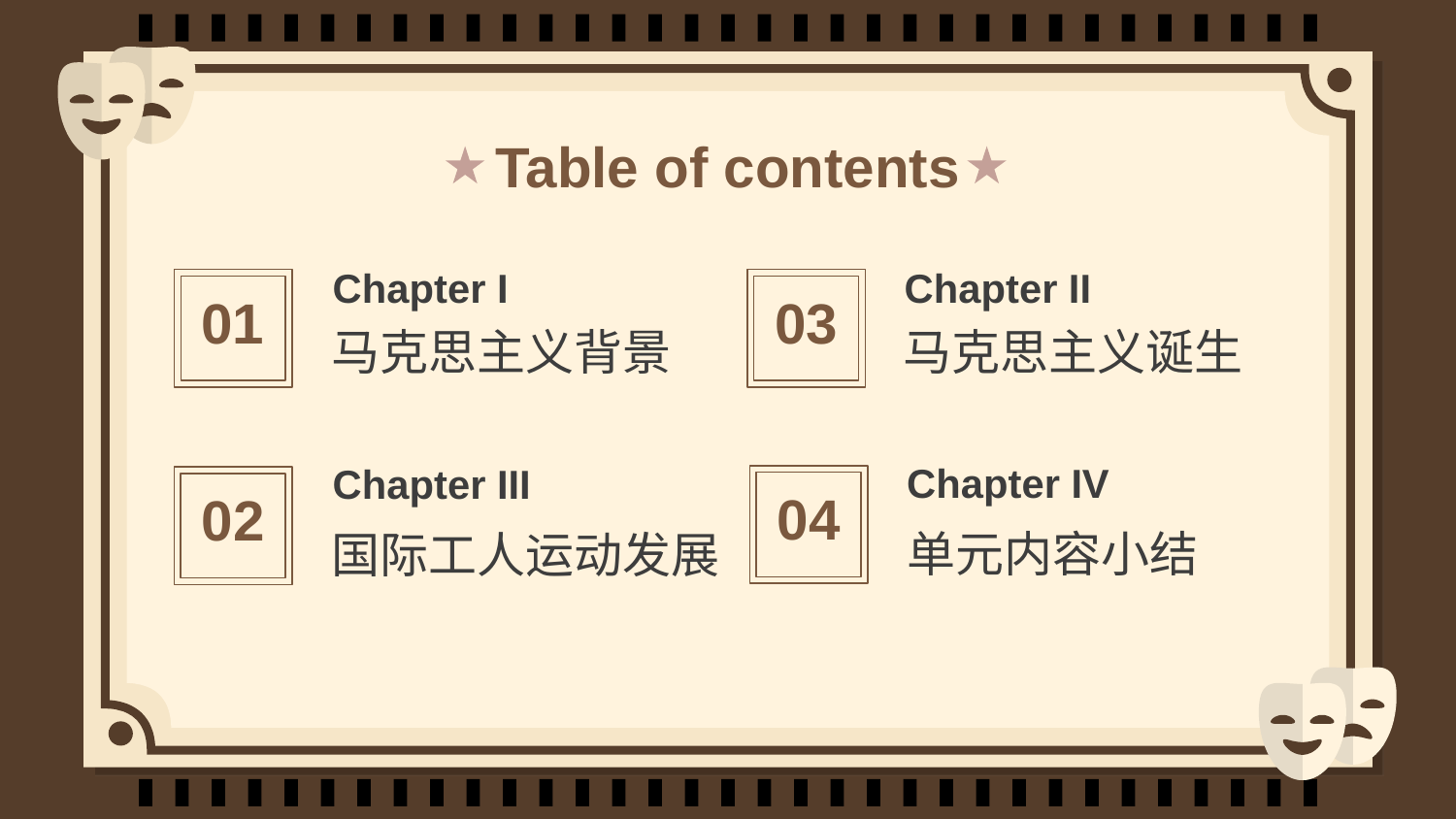

Table of contents

Chapter I
Chapter II
# 01
03

马克思主义诞生
马克思主义背景
Chapter IV
Chapter III

04
02

单元内容小结
国际工人运动发展